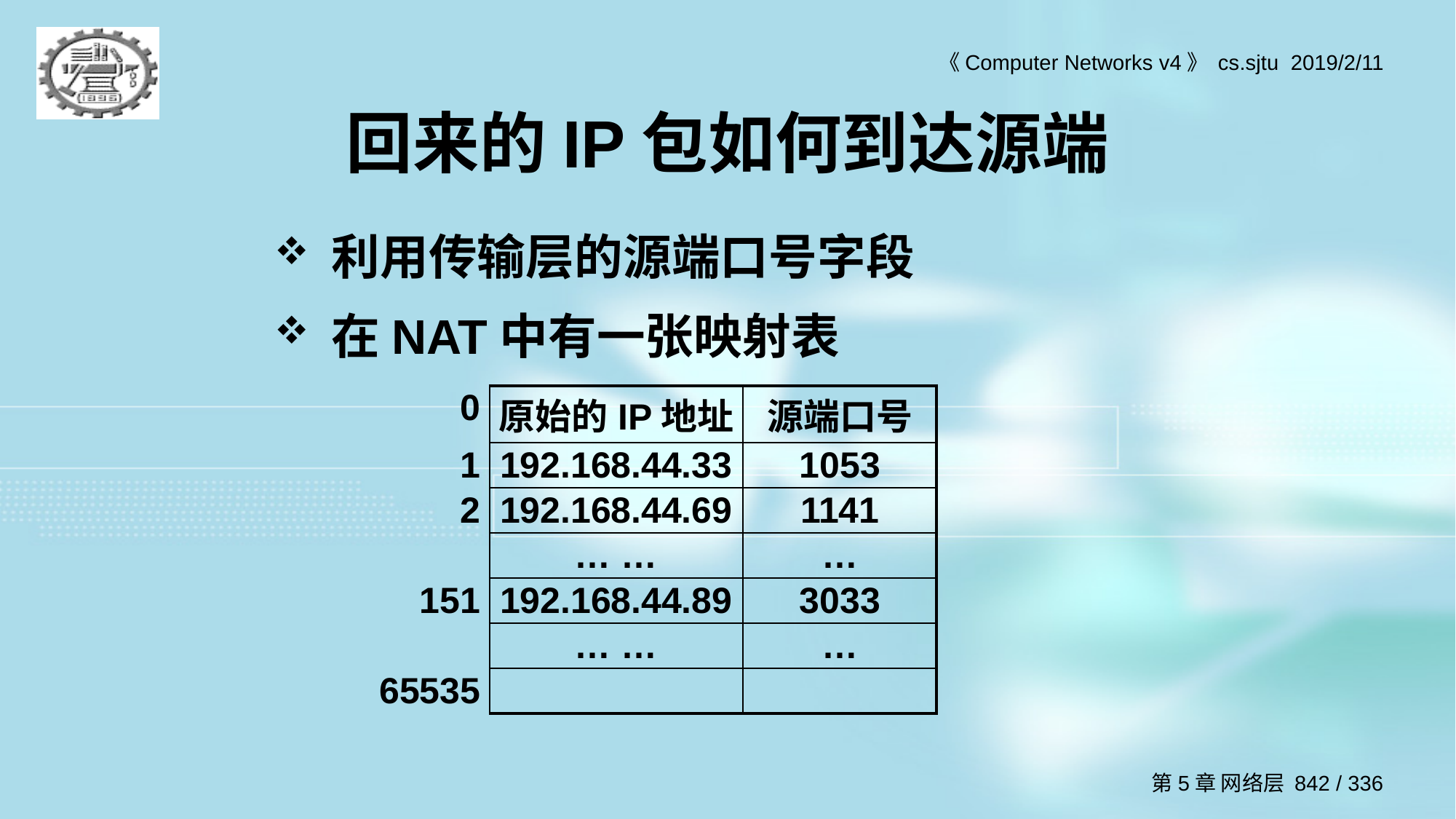

# 回来的IP包如何到达源端
利用传输层的源端口号字段
在NAT中有一张映射表
| 0 | 原始的IP地址 | 源端口号 |
| --- | --- | --- |
| 1 | 192.168.44.33 | 1053 |
| 2 | 192.168.44.69 | 1141 |
|  | … … | … |
| 151 | 192.168.44.89 | 3033 |
|  | … … | … |
| 65535 |  |  |